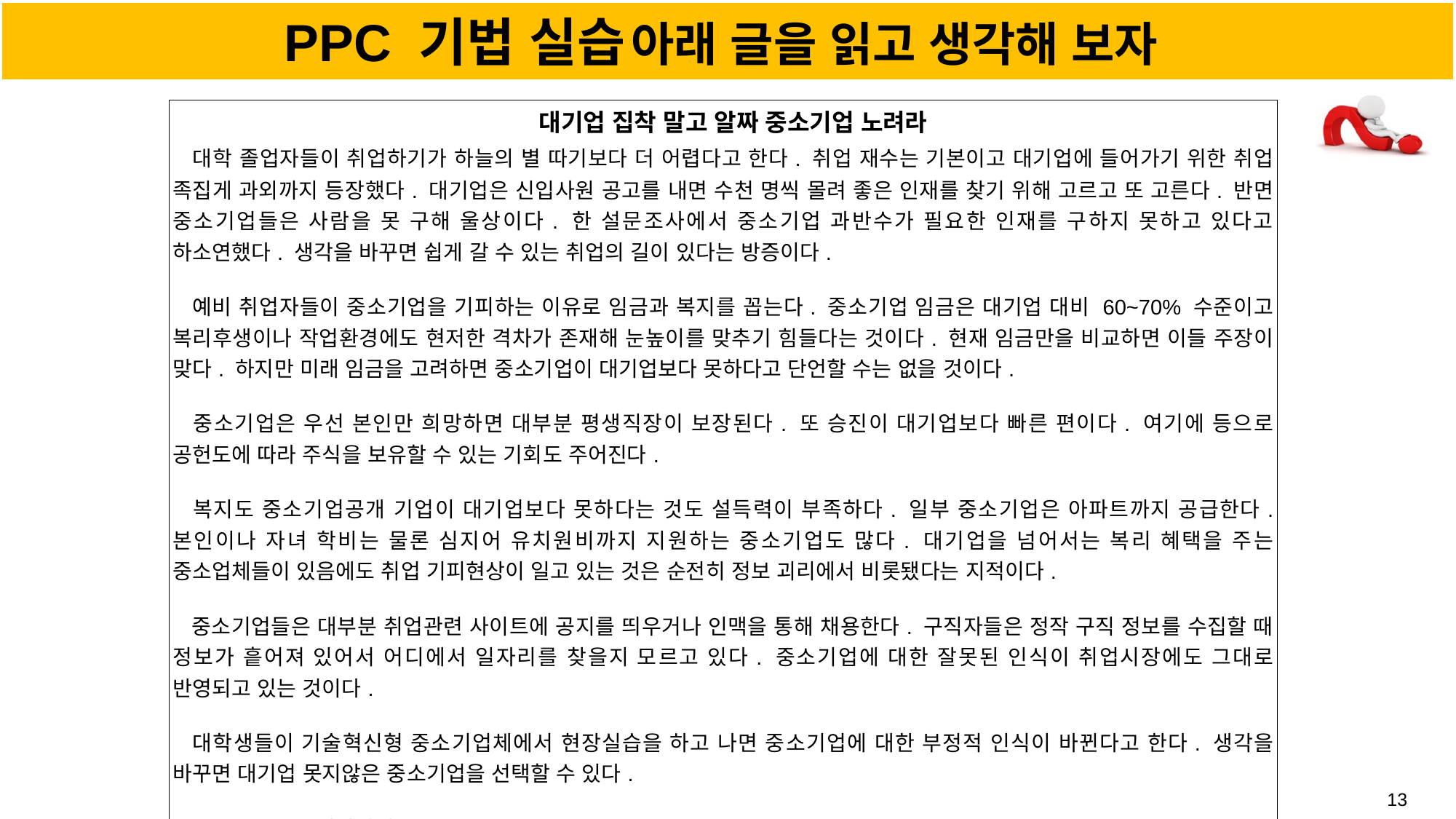

# PPC 기법 실습 아래 글을 읽고 생각해 보자

| 대기업 집착 말고 알짜 중소기업 노려라   대학 졸업자들이 취업하기가 하늘의 별 따기보다 더 어렵다고 한다. 취업 재수는 기본이고 대기업에 들어가기 위한 취업 족집게 과외까지 등장했다. 대기업은 신입사원 공고를 내면 수천 명씩 몰려 좋은 인재를 찾기 위해 고르고 또 고른다. 반면 중소기업들은 사람을 못 구해 울상이다. 한 설문조사에서 중소기업 과반수가 필요한 인재를 구하지 못하고 있다고 하소연했다. 생각을 바꾸면 쉽게 갈 수 있는 취업의 길이 있다는 방증이다.   예비 취업자들이 중소기업을 기피하는 이유로 임금과 복지를 꼽는다. 중소기업 임금은 대기업 대비 60~70% 수준이고 복리후생이나 작업환경에도 현저한 격차가 존재해 눈높이를 맞추기 힘들다는 것이다. 현재 임금만을 비교하면 이들 주장이 맞다. 하지만 미래 임금을 고려하면 중소기업이 대기업보다 못하다고 단언할 수는 없을 것이다.   중소기업은 우선 본인만 희망하면 대부분 평생직장이 보장된다. 또 승진이 대기업보다 빠른 편이다. 여기에 등으로 공헌도에 따라 주식을 보유할 수 있는 기회도 주어진다.   복지도 중소기업공개 기업이 대기업보다 못하다는 것도 설득력이 부족하다. 일부 중소기업은 아파트까지 공급한다. 본인이나 자녀 학비는 물론 심지어 유치원비까지 지원하는 중소기업도 많다. 대기업을 넘어서는 복리 혜택을 주는 중소업체들이 있음에도 취업 기피현상이 일고 있는 것은 순전히 정보 괴리에서 비롯됐다는 지적이다.   중소기업들은 대부분 취업관련 사이트에 공지를 띄우거나 인맥을 통해 채용한다. 구직자들은 정작 구직 정보를 수집할 때 정보가 흩어져 있어서 어디에서 일자리를 찾을지 모르고 있다. 중소기업에 대한 잘못된 인식이 취업시장에도 그대로 반영되고 있는 것이다.   대학생들이 기술혁신형 중소기업체에서 현장실습을 하고 나면 중소기업에 대한 부정적 인식이 바뀐다고 한다. 생각을 바꾸면 대기업 못지않은 중소기업을 선택할 수 있다. < Copyright ⓒ 매일경제. 2006. 12. 2 > |
| --- |